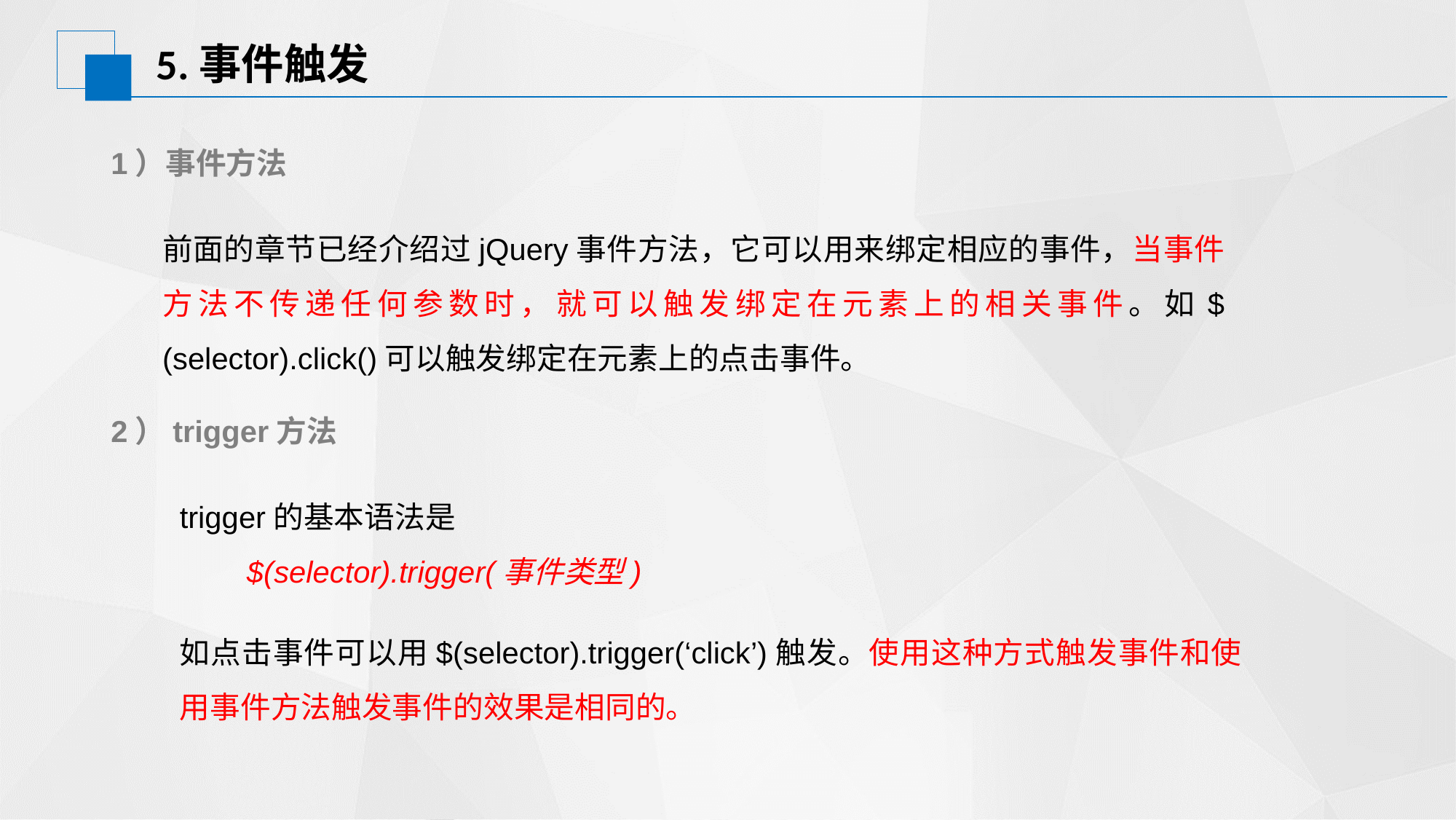

# 5.事件触发
1）事件方法
前面的章节已经介绍过jQuery事件方法，它可以用来绑定相应的事件，当事件方法不传递任何参数时，就可以触发绑定在元素上的相关事件。如$(selector).click()可以触发绑定在元素上的点击事件。
2）trigger方法
trigger的基本语法是
        $(selector).trigger(事件类型)
如点击事件可以用$(selector).trigger(‘click’)触发。使用这种方式触发事件和使用事件方法触发事件的效果是相同的。